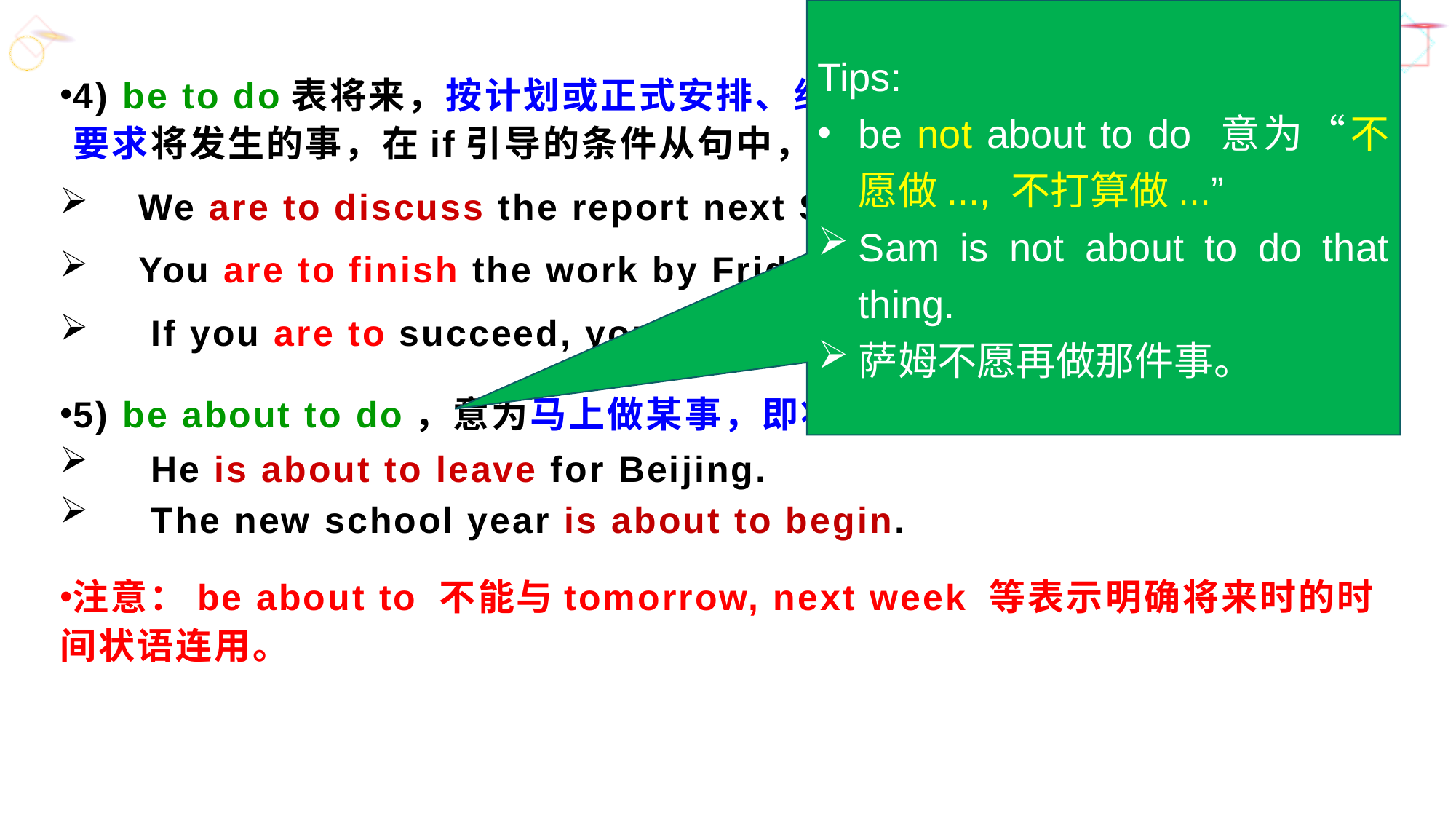

Tips:
be not about to do 意为“不愿做..., 不打算做...”
Sam is not about to do that thing.
萨姆不愿再做那件事。
4) be to do表将来，按计划或正式安排、约定、意图、职责、义务、命令或要求将发生的事，在if引导的条件从句中，表示一种愿望。
    We are to discuss the report next Saturday.
    You are to finish the work by Friday.
     If you are to succeed, you must work hard.
5) be about to do，意为马上做某事，即将发生的动作。
     He is about to leave for Beijing.
     The new school year is about to begin.
注意：be about to 不能与tomorrow, next week 等表示明确将来时的时间状语连用。